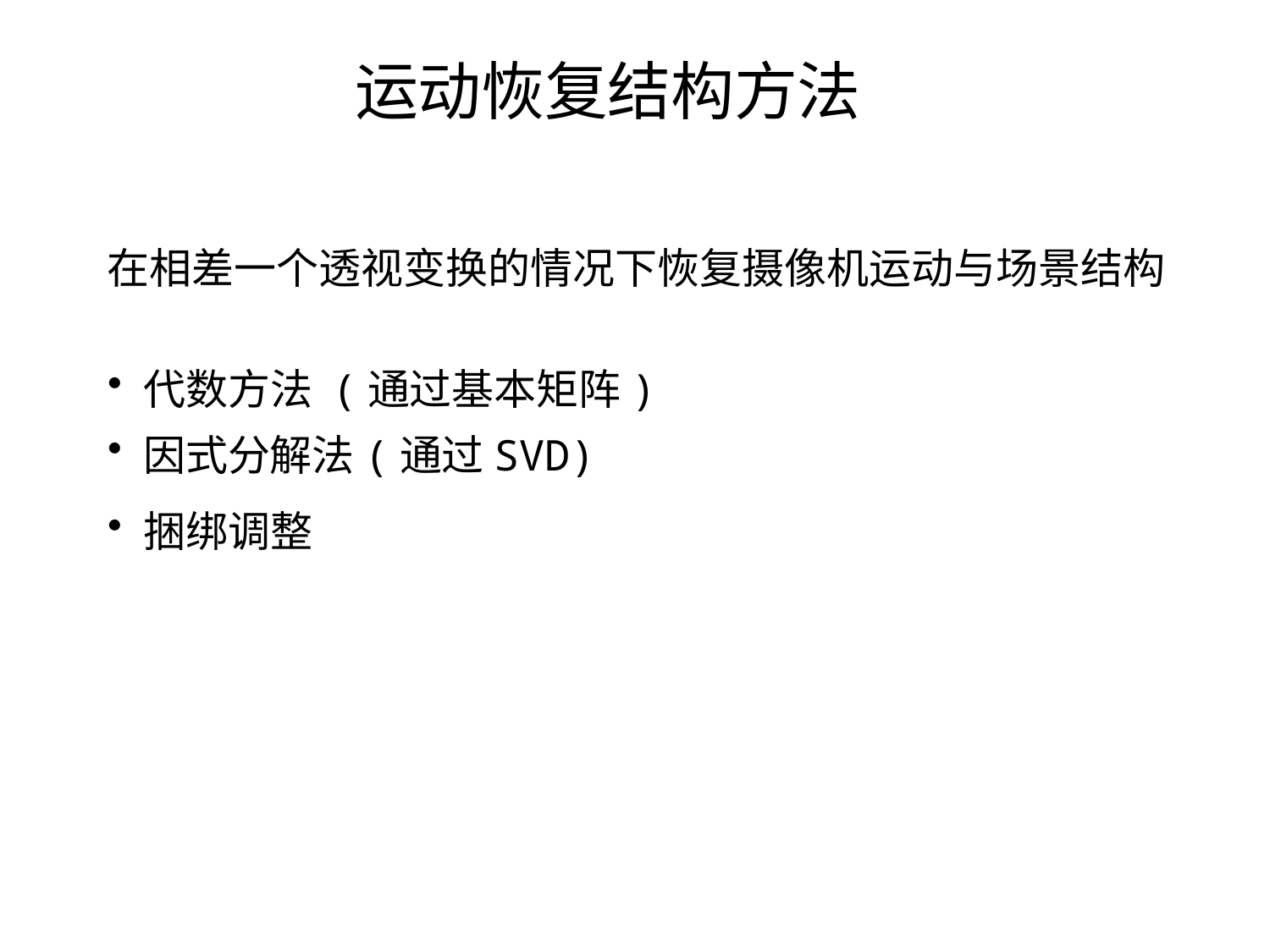

# 运动恢复结构方法
在相差一个透视变换的情况下恢复摄像机运动与场景结构
代数方法 (通过基本矩阵)
因式分解法(通过SVD)
捆绑调整